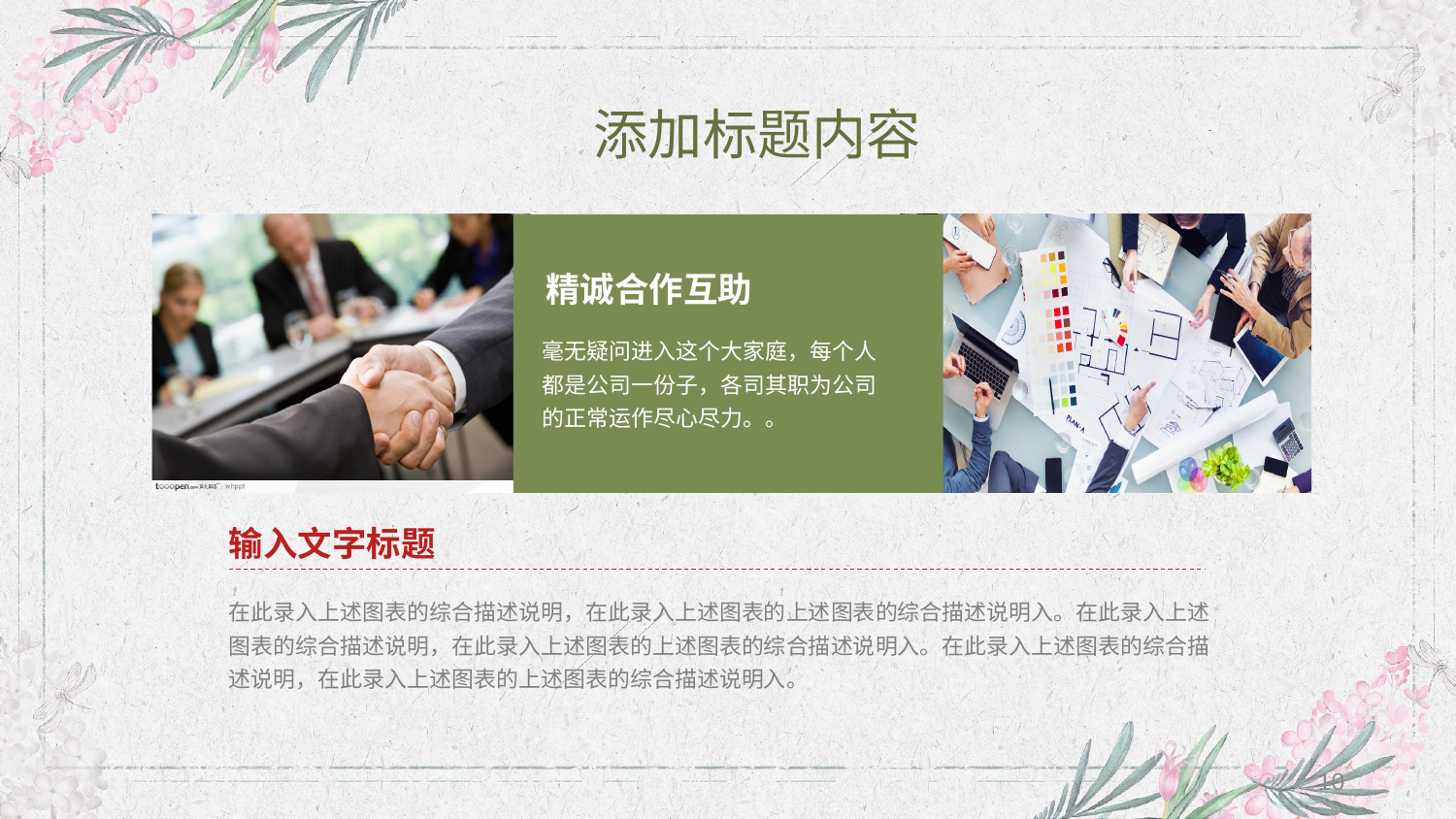

添加标题内容

精诚合作互助
毫无疑问进入这个大家庭，每个人都是公司一份子，各司其职为公司的正常运作尽心尽力。。
输入文字标题
在此录入上述图表的综合描述说明，在此录入上述图表的上述图表的综合描述说明入。在此录入上述图表的综合描述说明，在此录入上述图表的上述图表的综合描述说明入。在此录入上述图表的综合描述说明，在此录入上述图表的上述图表的综合描述说明入。